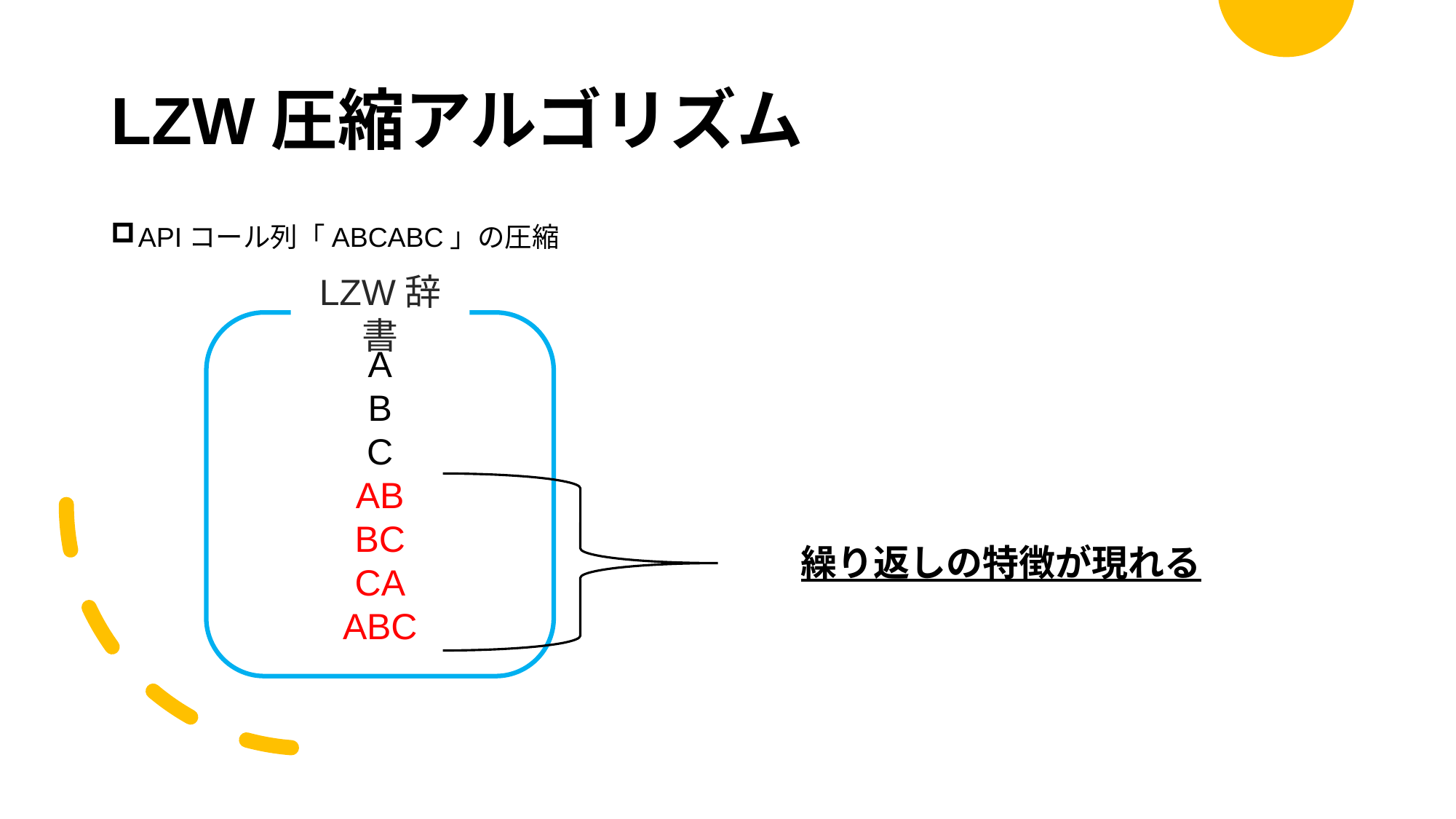

# LZW圧縮アルゴリズム
APIコール列「ABCABC」の圧縮

LZW辞書
A
B
C
AB
BC
CA
ABC

繰り返しの特徴が現れる